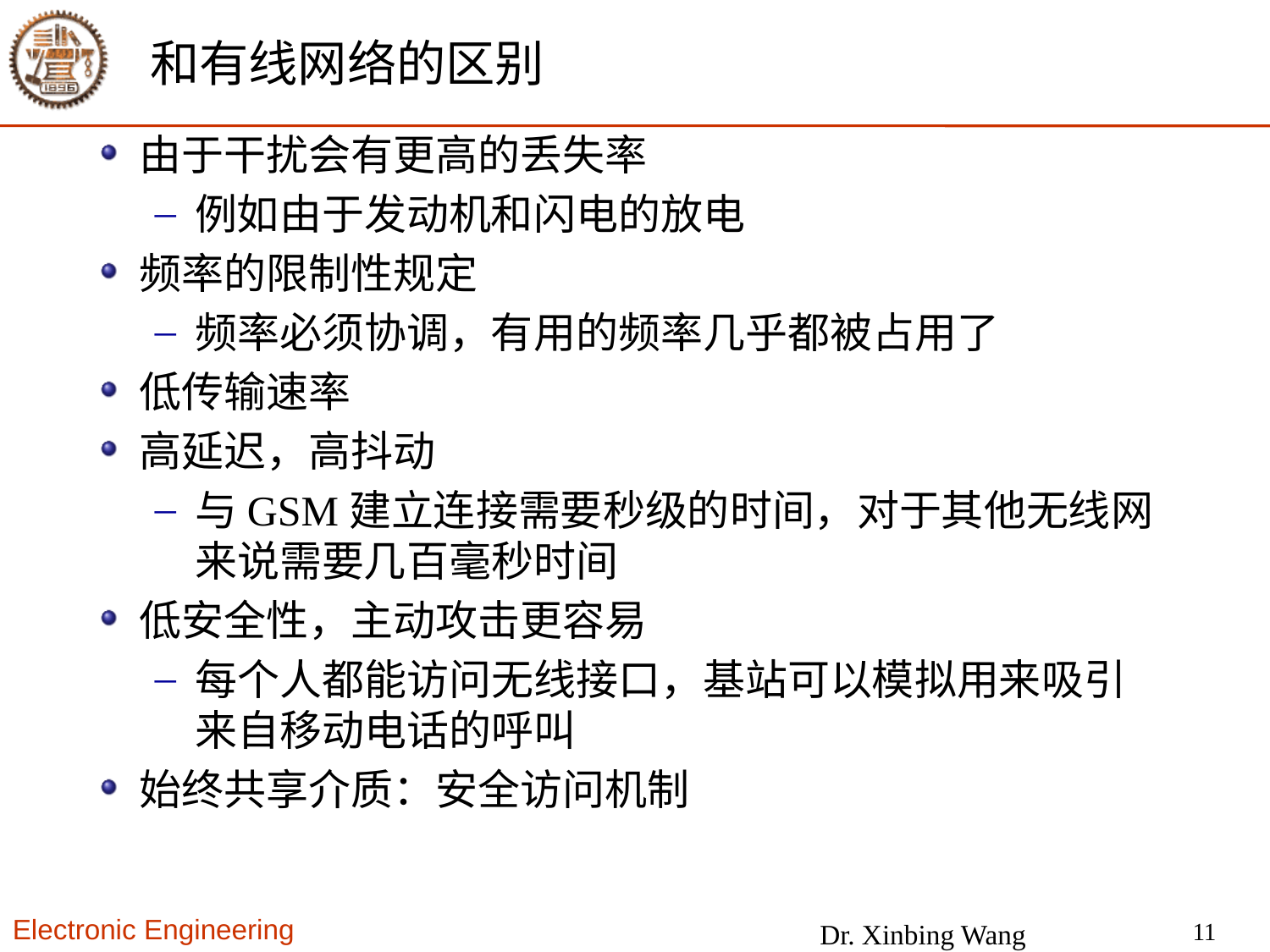

# 和有线网络的区别
由于干扰会有更高的丢失率
例如由于发动机和闪电的放电
频率的限制性规定
频率必须协调，有用的频率几乎都被占用了
低传输速率
高延迟，高抖动
与GSM建立连接需要秒级的时间，对于其他无线网来说需要几百毫秒时间
低安全性，主动攻击更容易
每个人都能访问无线接口，基站可以模拟用来吸引来自移动电话的呼叫
始终共享介质：安全访问机制
11
Dr. Xinbing Wang